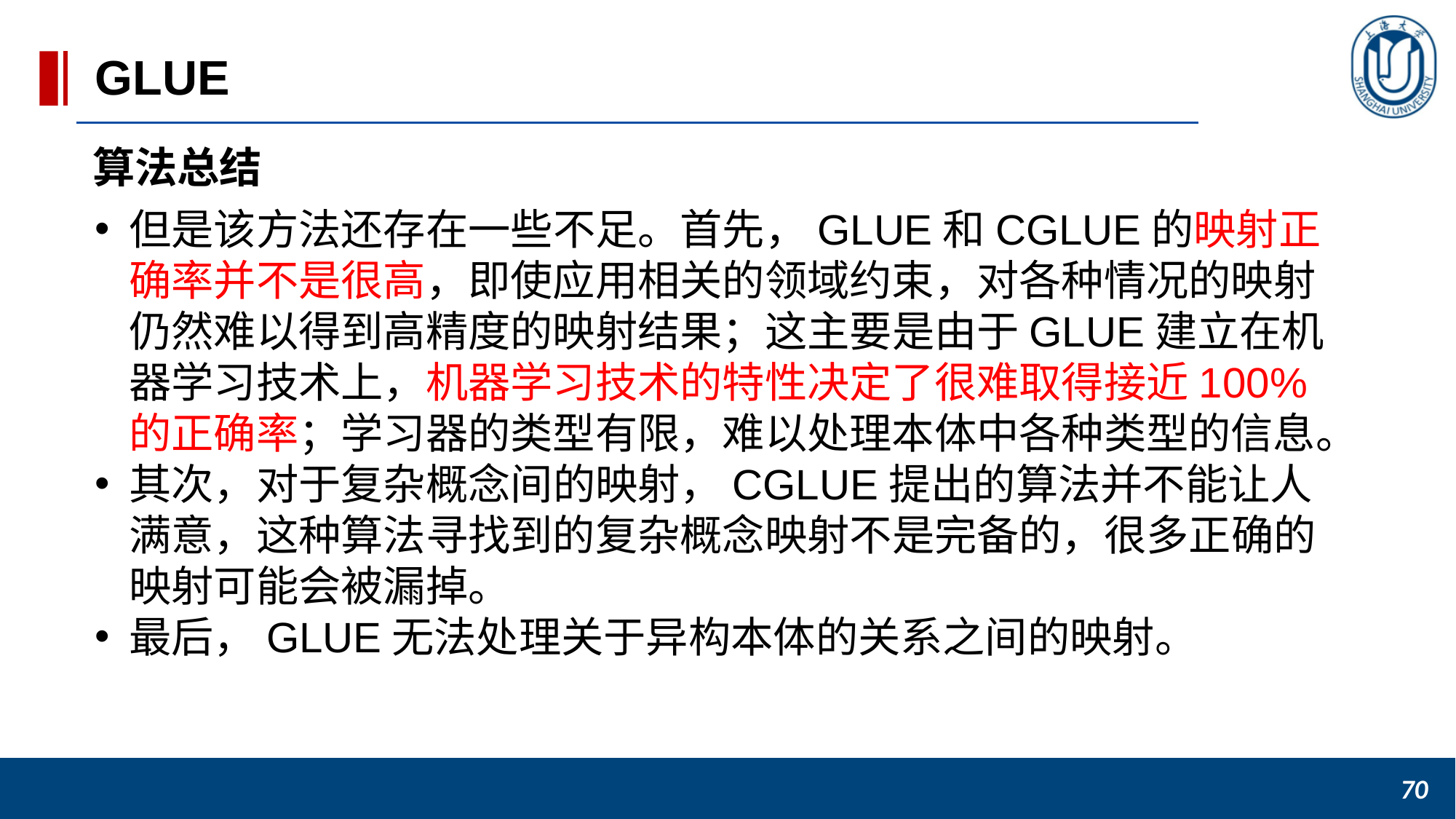

GLUE
算法总结
但是该方法还存在一些不足。首先，GLUE和CGLUE的映射正确率并不是很高，即使应用相关的领域约束，对各种情况的映射仍然难以得到高精度的映射结果；这主要是由于GLUE建立在机器学习技术上，机器学习技术的特性决定了很难取得接近100%的正确率；学习器的类型有限，难以处理本体中各种类型的信息。
其次，对于复杂概念间的映射，CGLUE提出的算法并不能让人满意，这种算法寻找到的复杂概念映射不是完备的，很多正确的映射可能会被漏掉。
最后，GLUE无法处理关于异构本体的关系之间的映射。
70